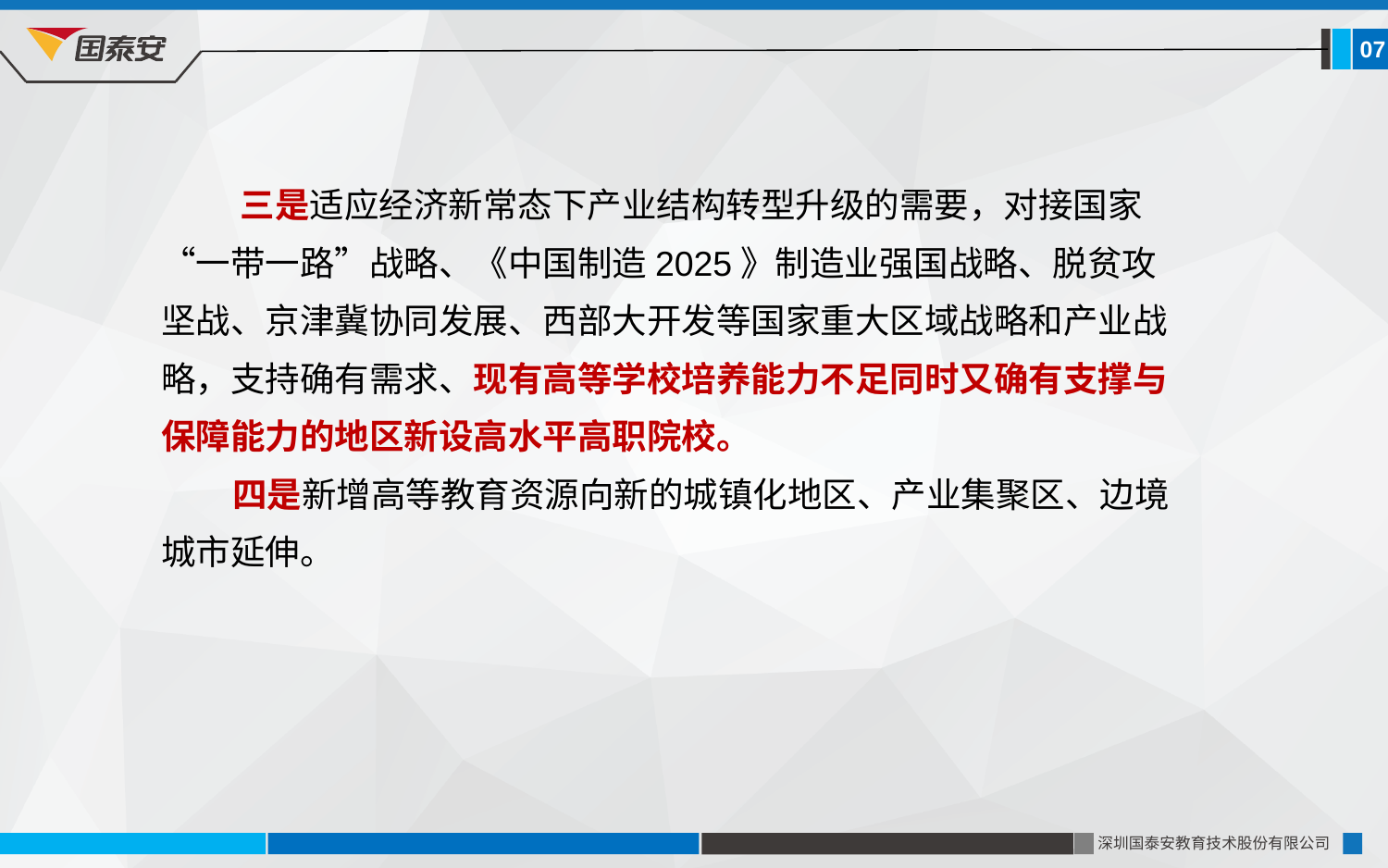

07
         三是适应经济新常态下产业结构转型升级的需要，对接国家“一带一路”战略、《中国制造2025》制造业强国战略、脱贫攻坚战、京津冀协同发展、西部大开发等国家重大区域战略和产业战略，支持确有需求、现有高等学校培养能力不足同时又确有支撑与保障能力的地区新设高水平高职院校。
        四是新增高等教育资源向新的城镇化地区、产业集聚区、边境城市延伸。